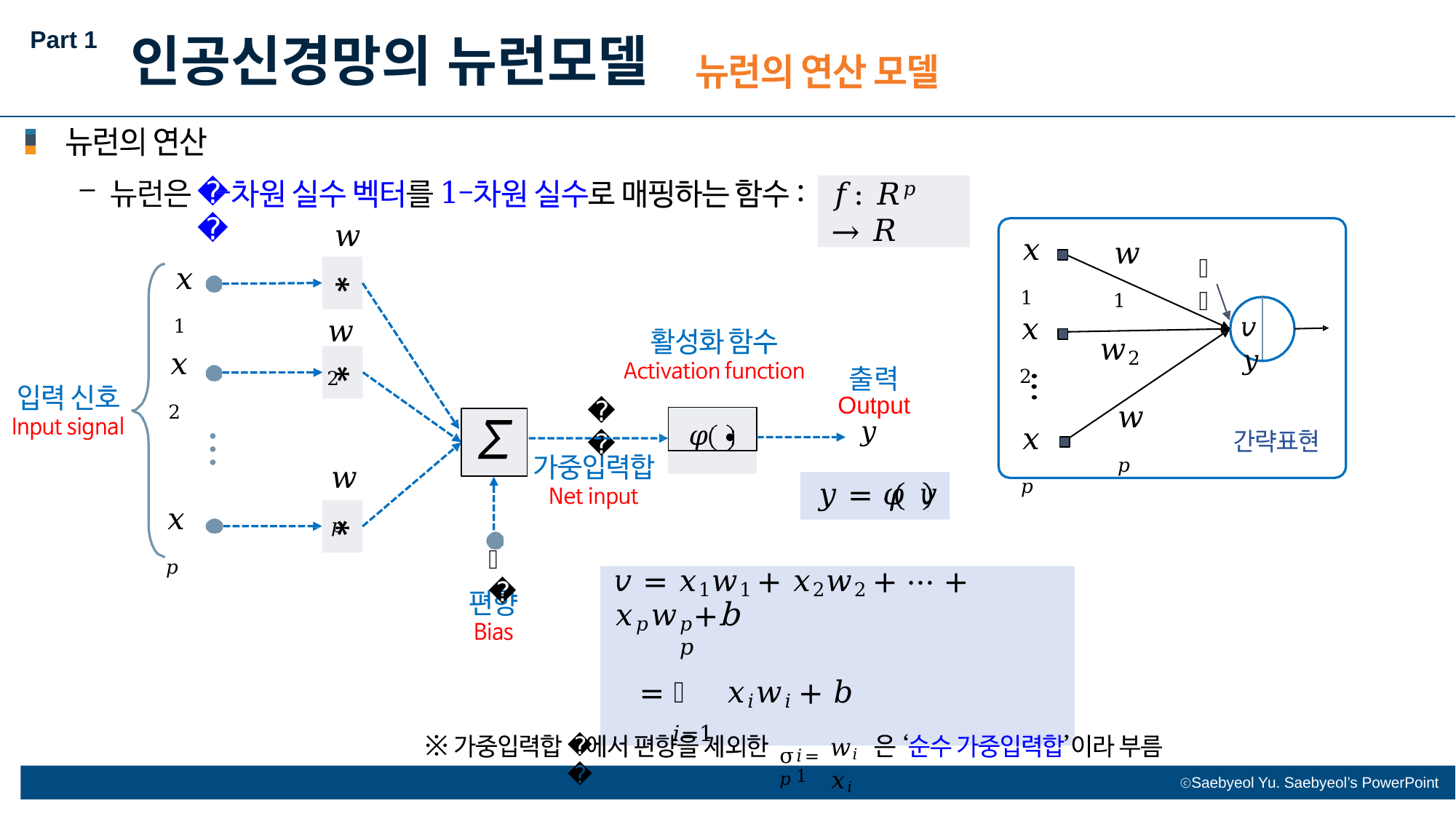

Part 1
인공신경망의 뉴런모델

𝑝
1

𝑓: 𝑅𝑝 → 𝑅

𝑤1
𝑤1
𝑤2

𝑥1
𝑏

𝑥1

𝑥2
𝑣 𝑦
𝑤2

𝑥2

출력
Output
𝑦

𝑣

𝑤𝑝

𝜑 ∙

⋮
𝑥𝑝

𝑤𝑝

𝑦 = 𝜑 𝑣

𝑥𝑝

𝑏
𝑣 = 𝑥1𝑤1 + 𝑥2𝑤2 + ⋯ + 𝑥𝑝𝑤𝑝+b
𝑝
= ෍ 𝑥𝑖𝑤𝑖 + 𝑏
𝑖=1

σ𝑝
𝑣
𝑤𝑖 𝑥𝑖

𝑖=1